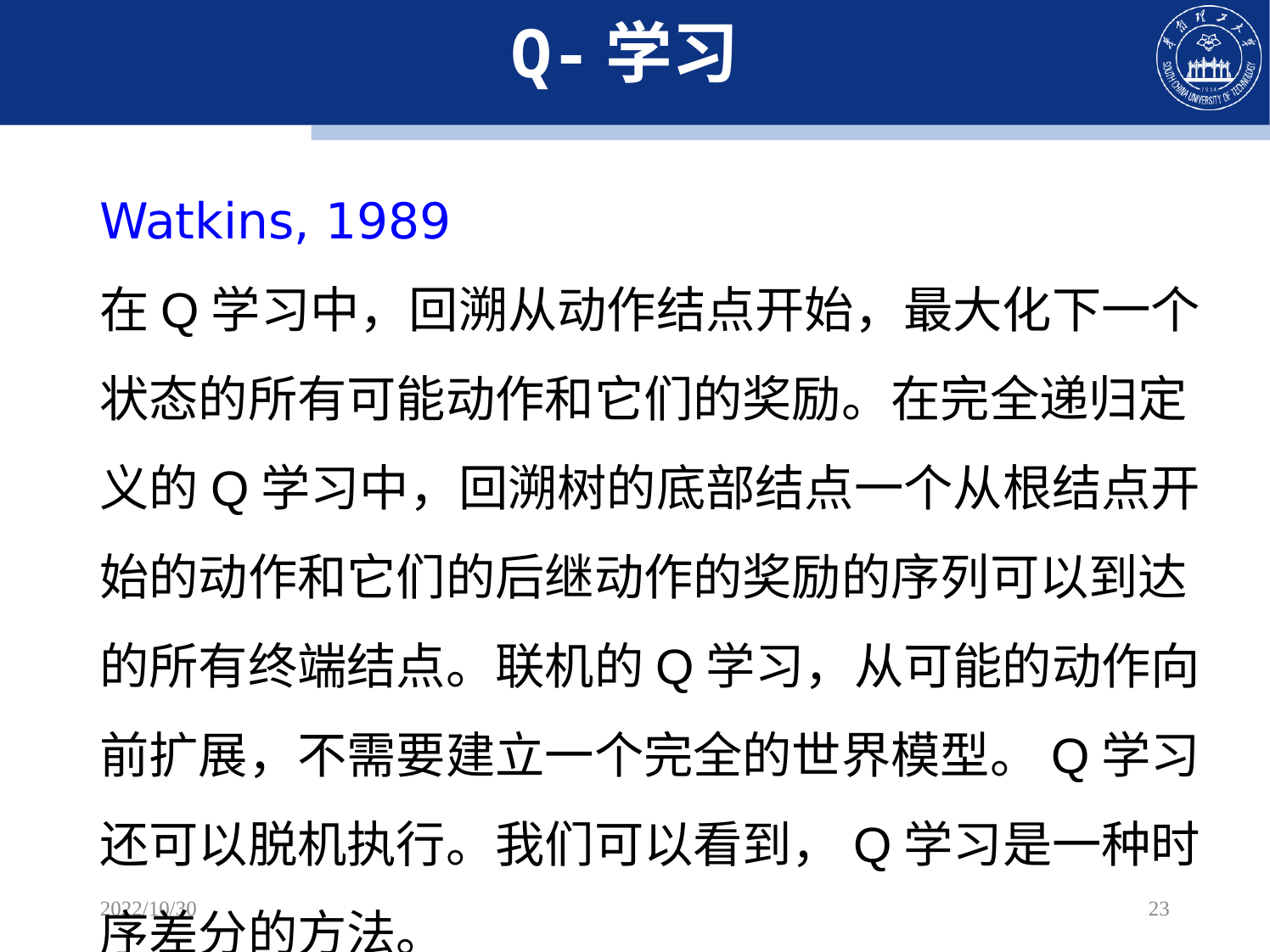

# Q-学习
Watkins, 1989
在Q学习中，回溯从动作结点开始，最大化下一个状态的所有可能动作和它们的奖励。在完全递归定义的Q学习中，回溯树的底部结点一个从根结点开始的动作和它们的后继动作的奖励的序列可以到达的所有终端结点。联机的Q学习，从可能的动作向前扩展，不需要建立一个完全的世界模型。Q学习还可以脱机执行。我们可以看到，Q学习是一种时序差分的方法。
2022/10/30
23